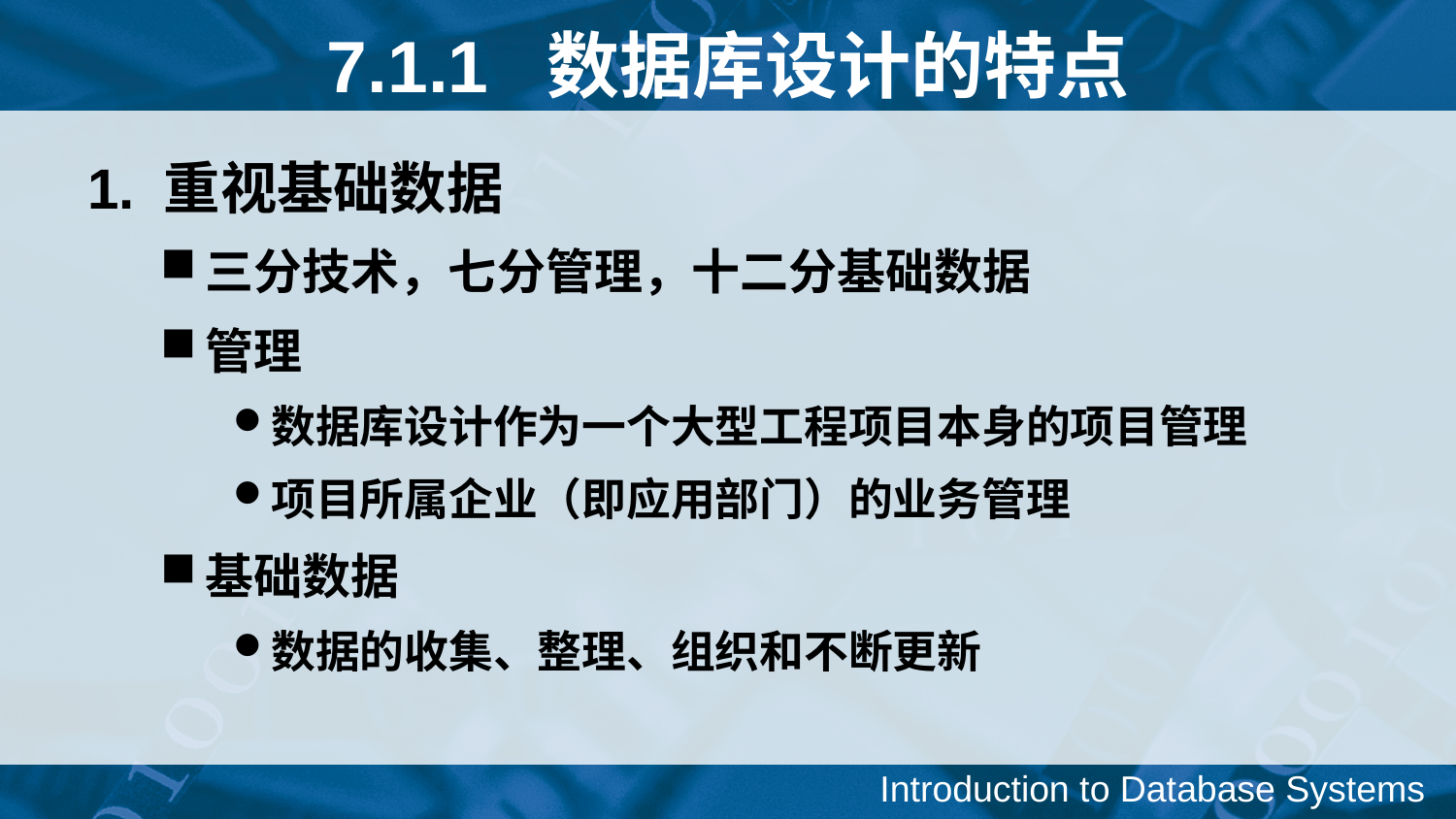

7.1.1  数据库设计的特点
1. 重视基础数据
三分技术，七分管理，十二分基础数据
管理
数据库设计作为一个大型工程项目本身的项目管理
项目所属企业（即应用部门）的业务管理
基础数据
数据的收集、整理、组织和不断更新